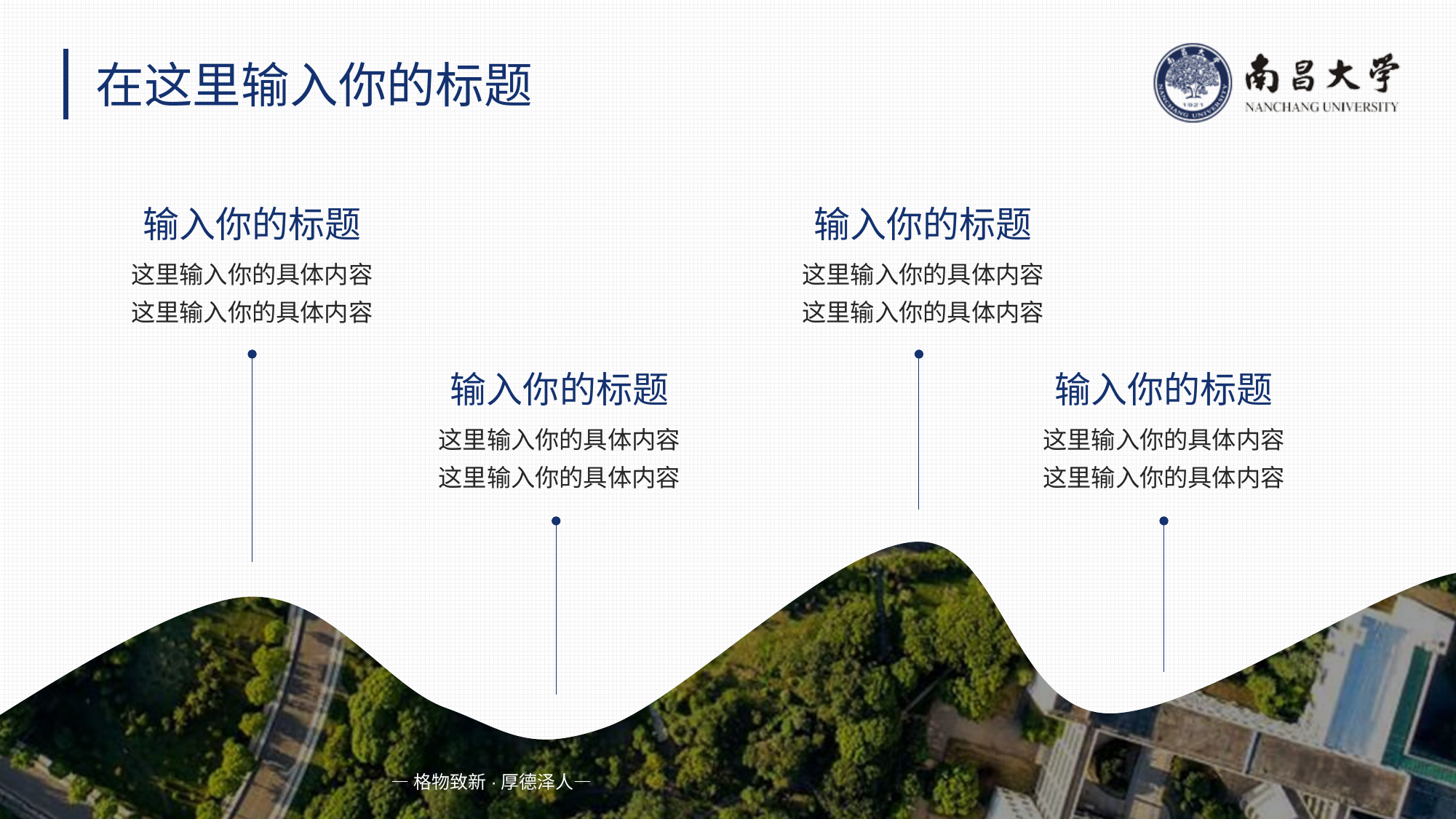

在这里输入你的标题
输入你的标题
输入你的标题
这里输入你的具体内容
这里输入你的具体内容
这里输入你的具体内容
这里输入你的具体内容
输入你的标题
输入你的标题
这里输入你的具体内容
这里输入你的具体内容
这里输入你的具体内容
这里输入你的具体内容

—格物致新·厚德泽人—